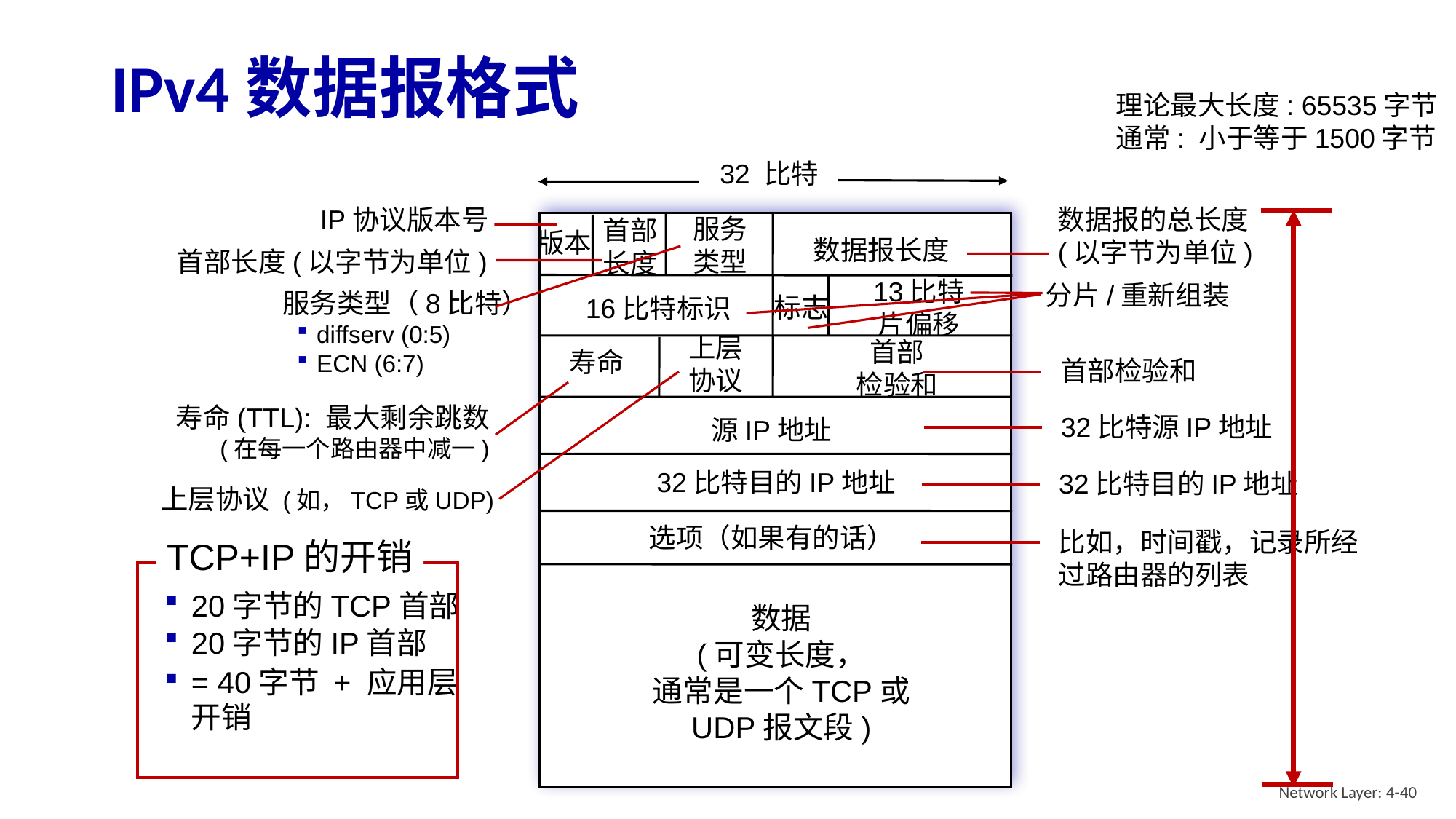

# IPv4数据报格式
理论最大长度: 65535字节
通常: 小于等于1500字节
32 比特

服务
类型
首部
长度

版本
数据报长度
13比特
片偏移

标志
16比特标识
上层
协议
首部
检验和

寿命

源IP地址

32比特目的IP地址

选项（如果有的话）

数据
(可变长度，
通常是一个TCP或
UDP报文段)
IP协议版本号

数据报的总长度
(以字节为单位)

首部长度(以字节为单位)

服务类型（8比特）:
diffserv (0:5)
ECN (6:7)

分片/重新组装

首部检验和

上层协议 (如，TCP或UDP)

寿命(TTL): 最大剩余跳数
(在每一个路由器中减一)
32比特源IP地址
32比特目的IP地址
比如，时间戳，记录所经过路由器的列表
TCP+IP的开销

20字节的TCP首部
20字节的IP首部
= 40字节 + 应用层开销
Network Layer: 4-40